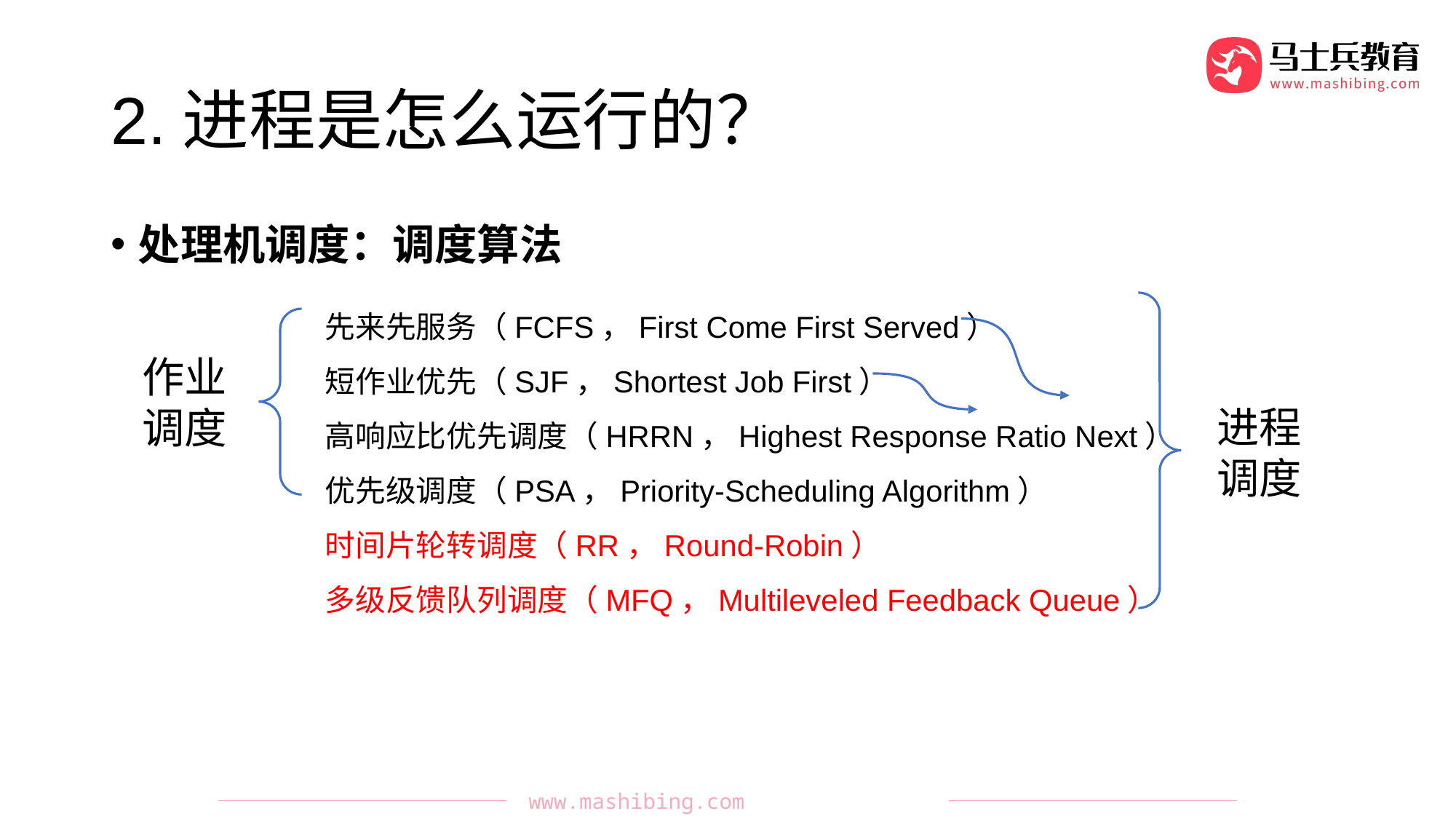

# 2.进程是怎么运行的？
处理机调度：调度算法
先来先服务（FCFS，First Come First Served）
短作业优先（SJF，Shortest Job First）
高响应比优先调度（HRRN，Highest Response Ratio Next）
优先级调度（PSA，Priority-Scheduling Algorithm）
时间片轮转调度（RR，Round-Robin）
多级反馈队列调度（MFQ，Multileveled Feedback Queue）

进程
调度

作业
调度